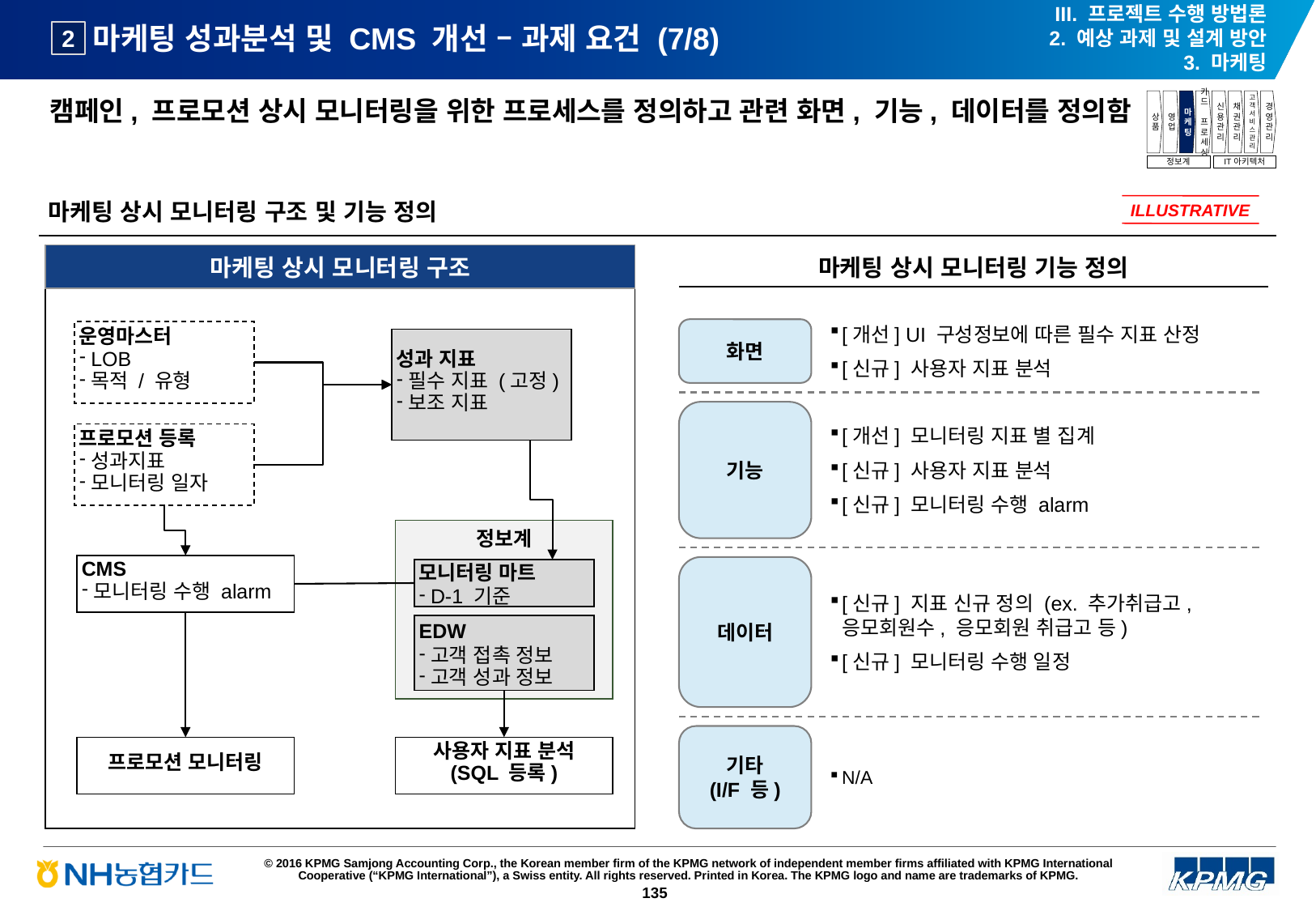

III. 프로젝트 수행 방법론
2. 예상 과제 및 설계 방안
3. 마케팅
# 마케팅 성과분석 및 CMS 개선 – 과제 요건 (7/8)
2
캠페인, 프로모션 상시 모니터링을 위한 프로세스를 정의하고 관련 화면, 기능, 데이터를 정의함
상품
영업
마케팅
카드
프로세싱
신용관리
채권관리
고객서비스관리
경영관리
정보계
IT아키텍처
마케팅 상시 모니터링 구조 및 기능 정의
ILLUSTRATIVE
마케팅 상시 모니터링 구조
마케팅 상시 모니터링 기능 정의

[개선] UI 구성정보에 따른 필수 지표 산정
[신규] 사용자 지표 분석
화면
운영마스터
LOB
목적 / 유형
성과 지표
필수 지표 (고정)
보조 지표
기능
[개선] 모니터링 지표 별 집계
[신규] 사용자 지표 분석
[신규] 모니터링 수행 alarm
프로모션 등록
성과지표
모니터링 일자
정보계
CMS
모니터링 수행 alarm
데이터
[신규] 지표 신규 정의 (ex. 추가취급고, 응모회원수, 응모회원 취급고 등)
[신규] 모니터링 수행 일정
모니터링 마트
D-1 기준
EDW
고객 접촉 정보
고객 성과 정보
기타
(I/F 등)
N/A
프로모션 모니터링
사용자 지표 분석
(SQL 등록)